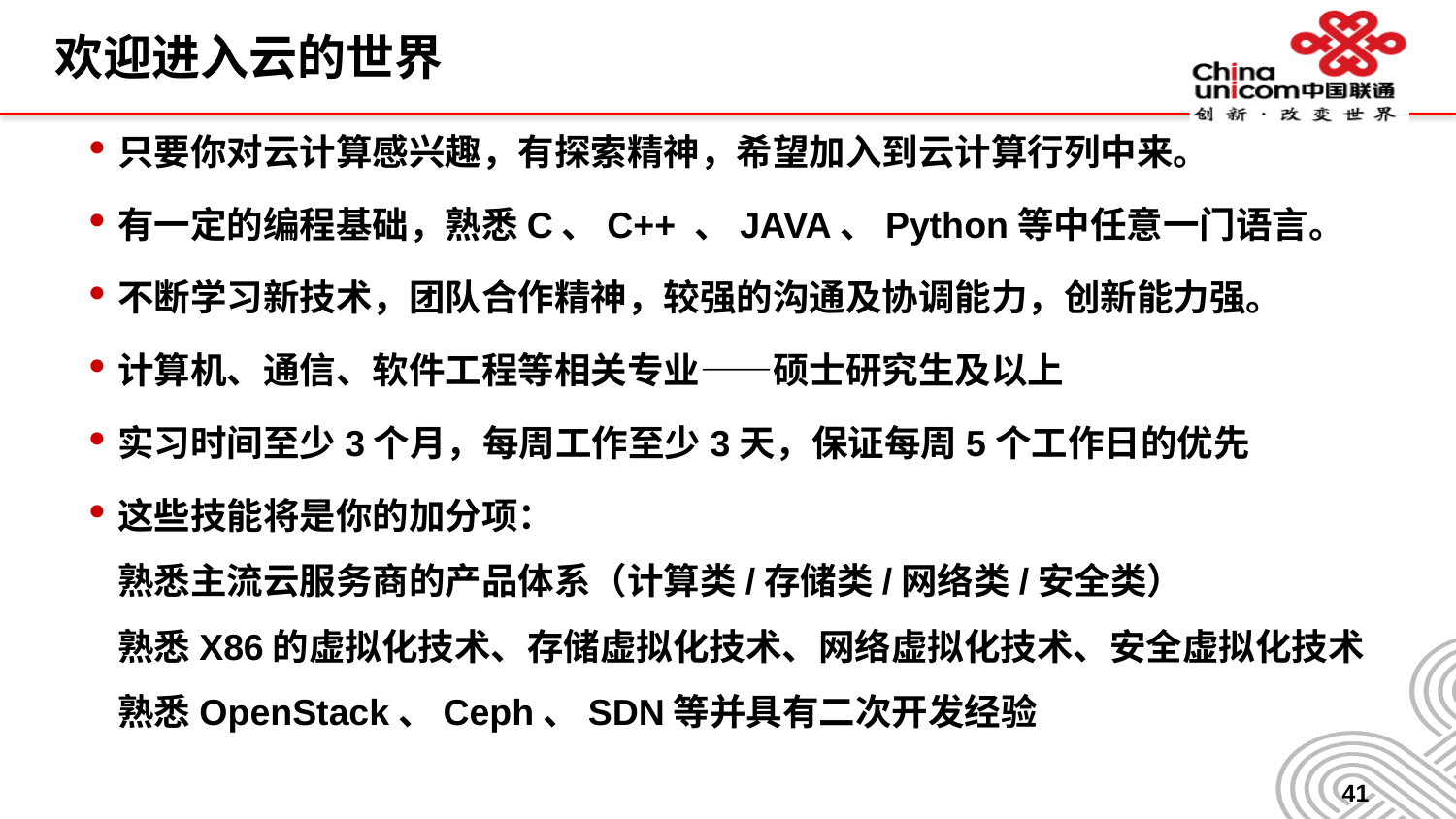

# 欢迎进入云的世界
只要你对云计算感兴趣，有探索精神，希望加入到云计算行列中来。
有一定的编程基础，熟悉C、C++ 、JAVA、Python等中任意一门语言。
不断学习新技术，团队合作精神，较强的沟通及协调能力，创新能力强。
计算机、通信、软件工程等相关专业——硕士研究生及以上
实习时间至少3个月，每周工作至少3天，保证每周5个工作日的优先
这些技能将是你的加分项：
熟悉主流云服务商的产品体系（计算类/存储类/网络类/安全类）
熟悉X86的虚拟化技术、存储虚拟化技术、网络虚拟化技术、安全虚拟化技术
熟悉OpenStack、Ceph、SDN等并具有二次开发经验
41